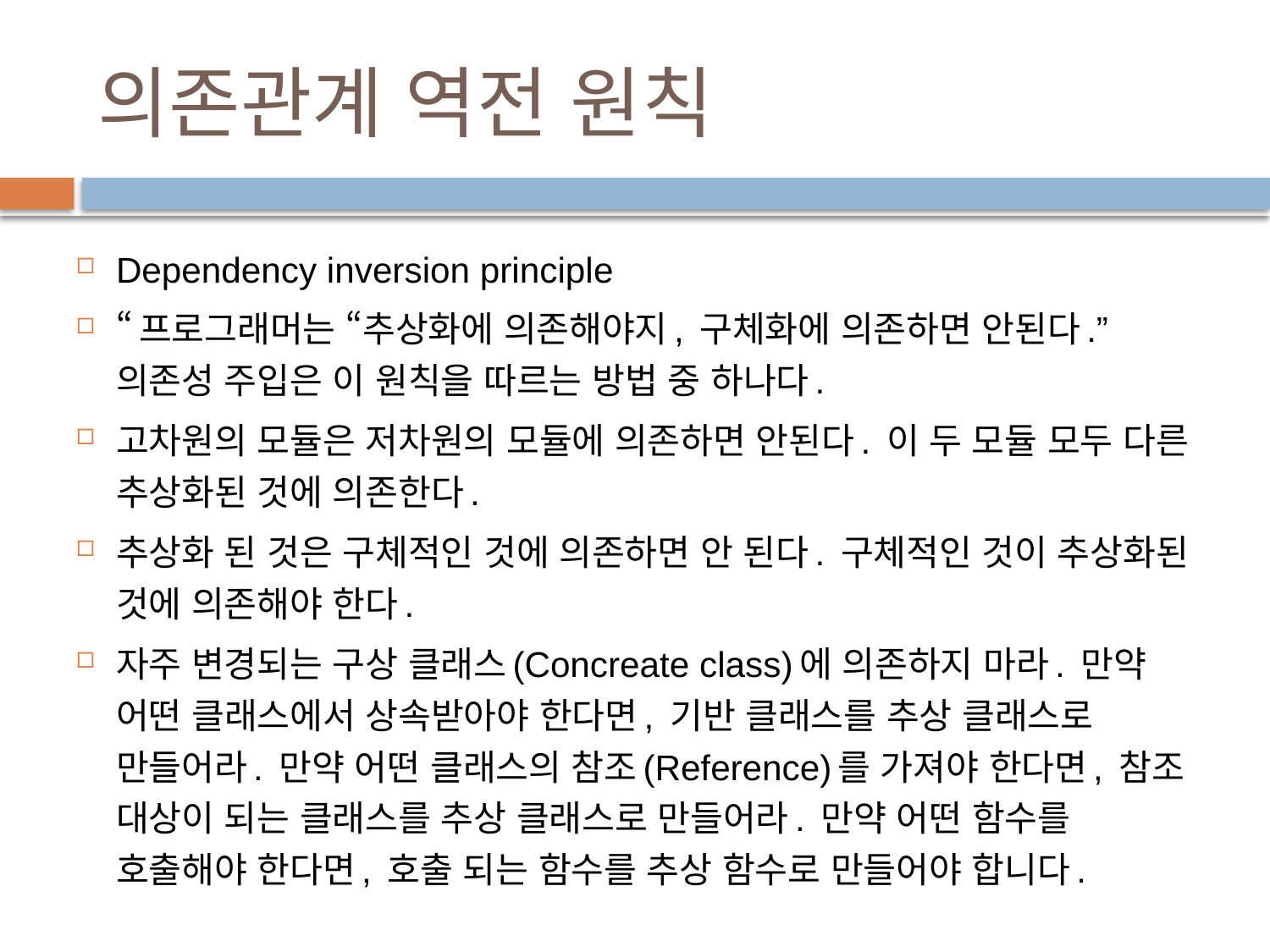

# 의존관계 역전 원칙
Dependency inversion principle
“프로그래머는 “추상화에 의존해야지, 구체화에 의존하면 안된다.” 의존성 주입은 이 원칙을 따르는 방법 중 하나다.
고차원의 모듈은 저차원의 모듈에 의존하면 안된다. 이 두 모듈 모두 다른 추상화된 것에 의존한다.
추상화 된 것은 구체적인 것에 의존하면 안 된다. 구체적인 것이 추상화된 것에 의존해야 한다.
자주 변경되는 구상 클래스(Concreate class)에 의존하지 마라. 만약 어떤 클래스에서 상속받아야 한다면, 기반 클래스를 추상 클래스로 만들어라. 만약 어떤 클래스의 참조(Reference)를 가져야 한다면, 참조 대상이 되는 클래스를 추상 클래스로 만들어라. 만약 어떤 함수를 호출해야 한다면, 호출 되는 함수를 추상 함수로 만들어야 합니다.